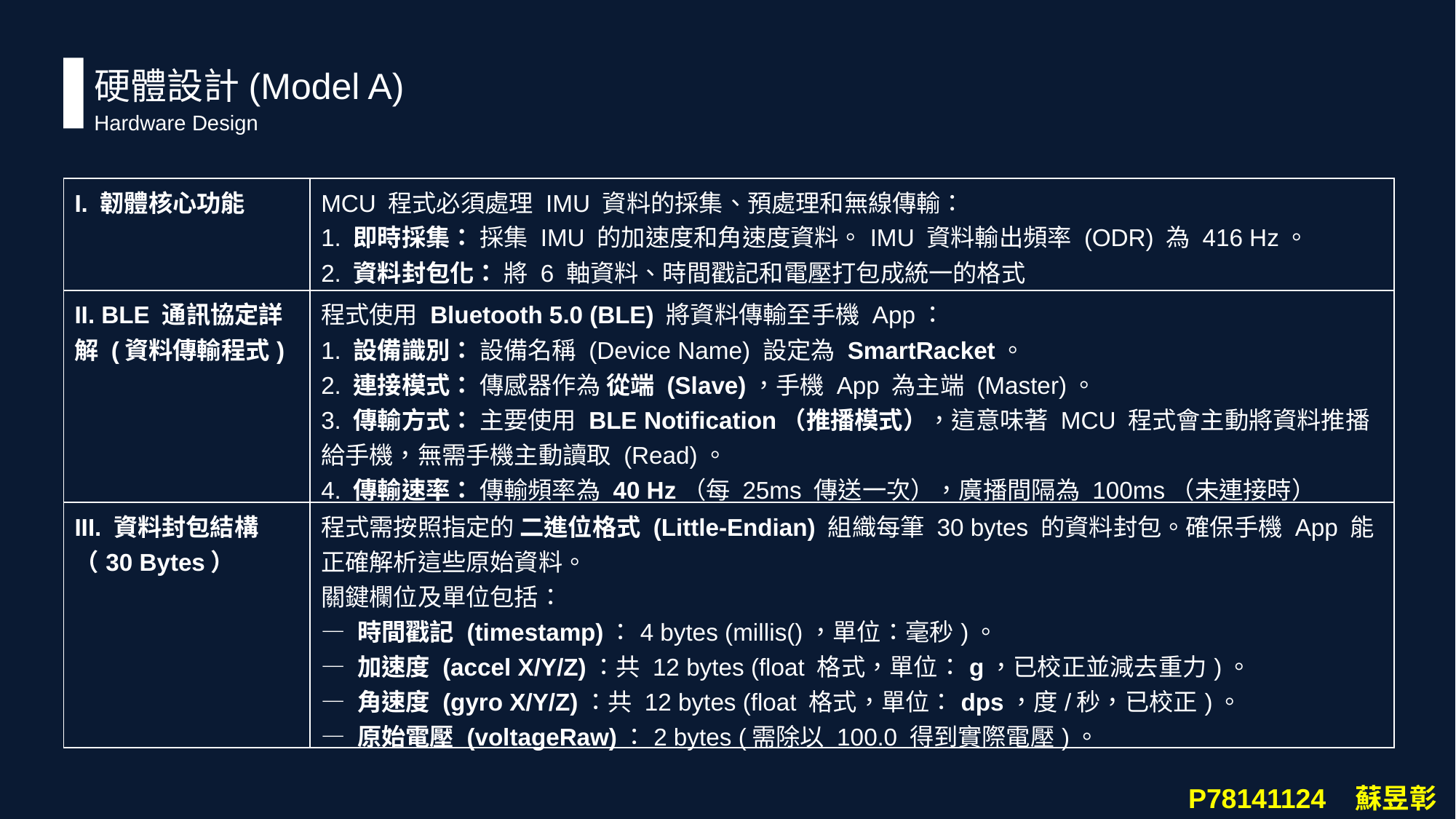

硬體設計(Model A)
Hardware Design
| I. 韌體核心功能 | MCU 程式必須處理 IMU 資料的採集、預處理和無線傳輸： 1. 即時採集： 採集 IMU 的加速度和角速度資料。IMU 資料輸出頻率 (ODR) 為 416 Hz。 2. 資料封包化： 將 6 軸資料、時間戳記和電壓打包成統一的格式 |
| --- | --- |
| II. BLE 通訊協定詳解 (資料傳輸程式) | 程式使用 Bluetooth 5.0 (BLE) 將資料傳輸至手機 App： 1. 設備識別： 設備名稱 (Device Name) 設定為 SmartRacket。 2. 連接模式： 傳感器作為 從端 (Slave)，手機 App 為主端 (Master)。 3. 傳輸方式： 主要使用 BLE Notification（推播模式），這意味著 MCU 程式會主動將資料推播給手機，無需手機主動讀取 (Read)。 4. 傳輸速率： 傳輸頻率為 40 Hz（每 25ms 傳送一次），廣播間隔為 100ms（未連接時） |
| III. 資料封包結構（30 Bytes） | 程式需按照指定的 二進位格式 (Little-Endian) 組織每筆 30 bytes 的資料封包。確保手機 App 能正確解析這些原始資料。 關鍵欄位及單位包括： — 時間戳記 (timestamp)：4 bytes (millis()，單位：毫秒)。 — 加速度 (accel X/Y/Z)：共 12 bytes (float 格式，單位：g，已校正並減去重力)。 — 角速度 (gyro X/Y/Z)：共 12 bytes (float 格式，單位：dps，度/秒，已校正)。 — 原始電壓 (voltageRaw)：2 bytes (需除以 100.0 得到實際電壓)。 |
P78141124   蘇昱彰